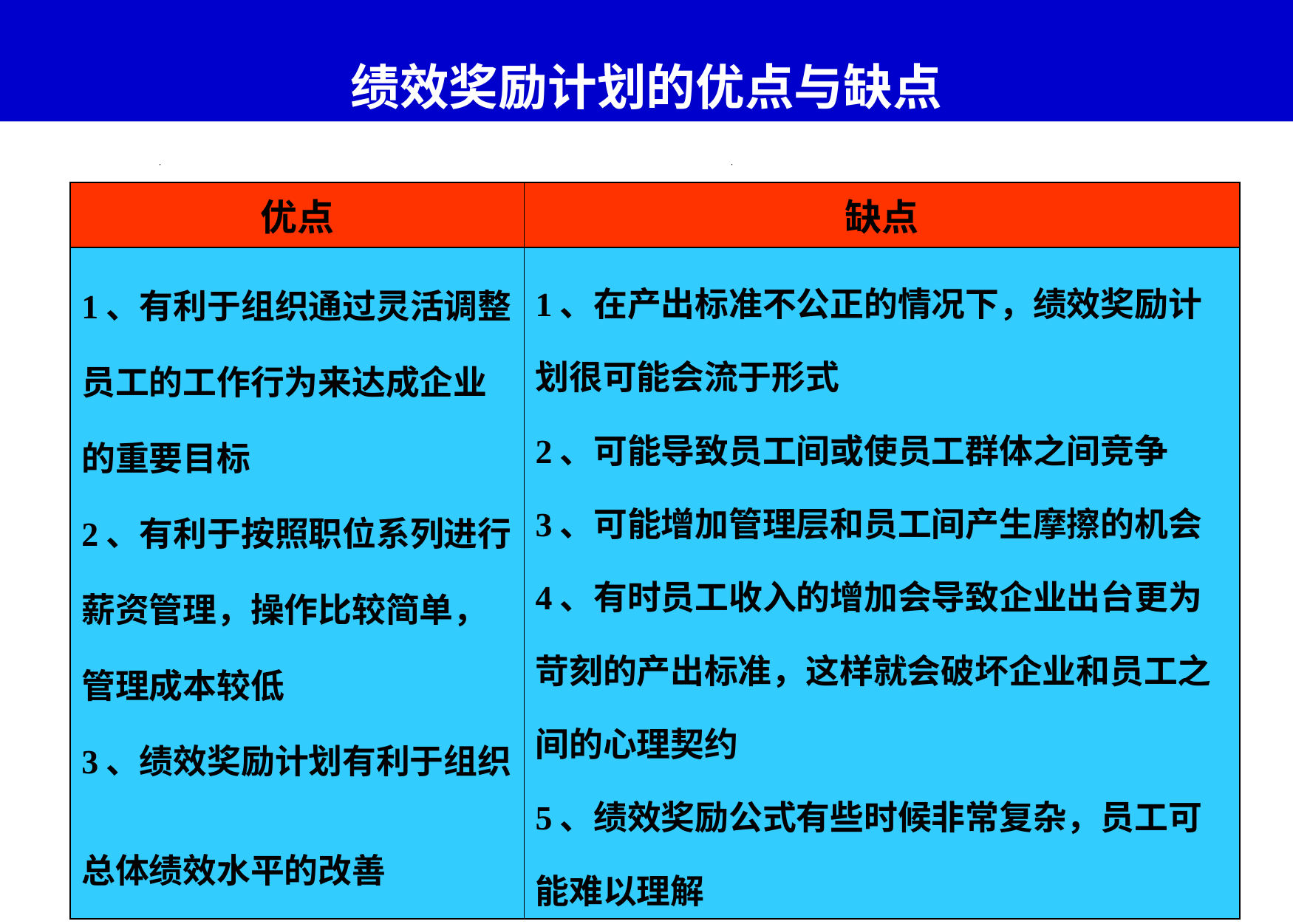

# 绩效奖励计划的优点与缺点

| 优点 | 缺点 |
| --- | --- |
| 1、有利于组织通过灵活调整员工的工作行为来达成企业的重要目标 2、有利于按照职位系列进行薪资管理，操作比较简单，管理成本较低 3、绩效奖励计划有利于组织总体绩效水平的改善 | 1、在产出标准不公正的情况下，绩效奖励计划很可能会流于形式 2、可能导致员工间或使员工群体之间竞争 3、可能增加管理层和员工间产生摩擦的机会 4、有时员工收入的增加会导致企业出台更为苛刻的产出标准，这样就会破坏企业和员工之间的心理契约 5、绩效奖励公式有些时候非常复杂，员工可能难以理解 |